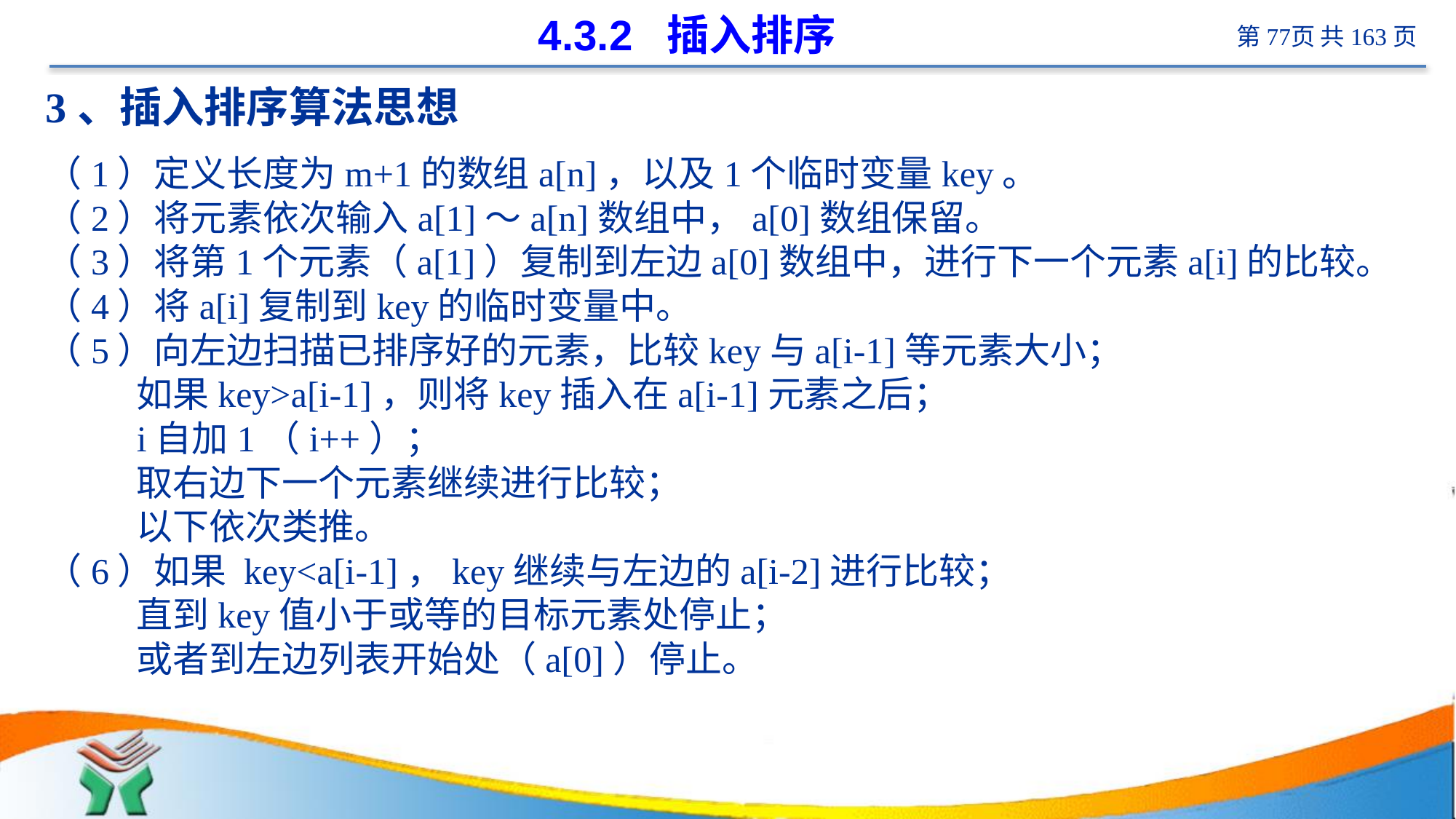

# 4.3.2  插入排序
3、插入排序算法思想

（1）定义长度为m+1的数组a[n]，以及1个临时变量key。
（2）将元素依次输入a[1]～a[n]数组中，a[0]数组保留。
（3）将第1个元素（a[1]）复制到左边a[0]数组中，进行下一个元素a[i]的比较。
（4）将a[i]复制到key的临时变量中。
（5）向左边扫描已排序好的元素，比较key与a[i-1]等元素大小；
          如果key>a[i-1]，则将key插入在a[i-1]元素之后；
          i自加1（i++）；
          取右边下一个元素继续进行比较；
          以下依次类推。
（6）如果 key<a[i-1]，key继续与左边的a[i-2]进行比较；
          直到key值小于或等的目标元素处停止；
          或者到左边列表开始处（a[0]）停止。